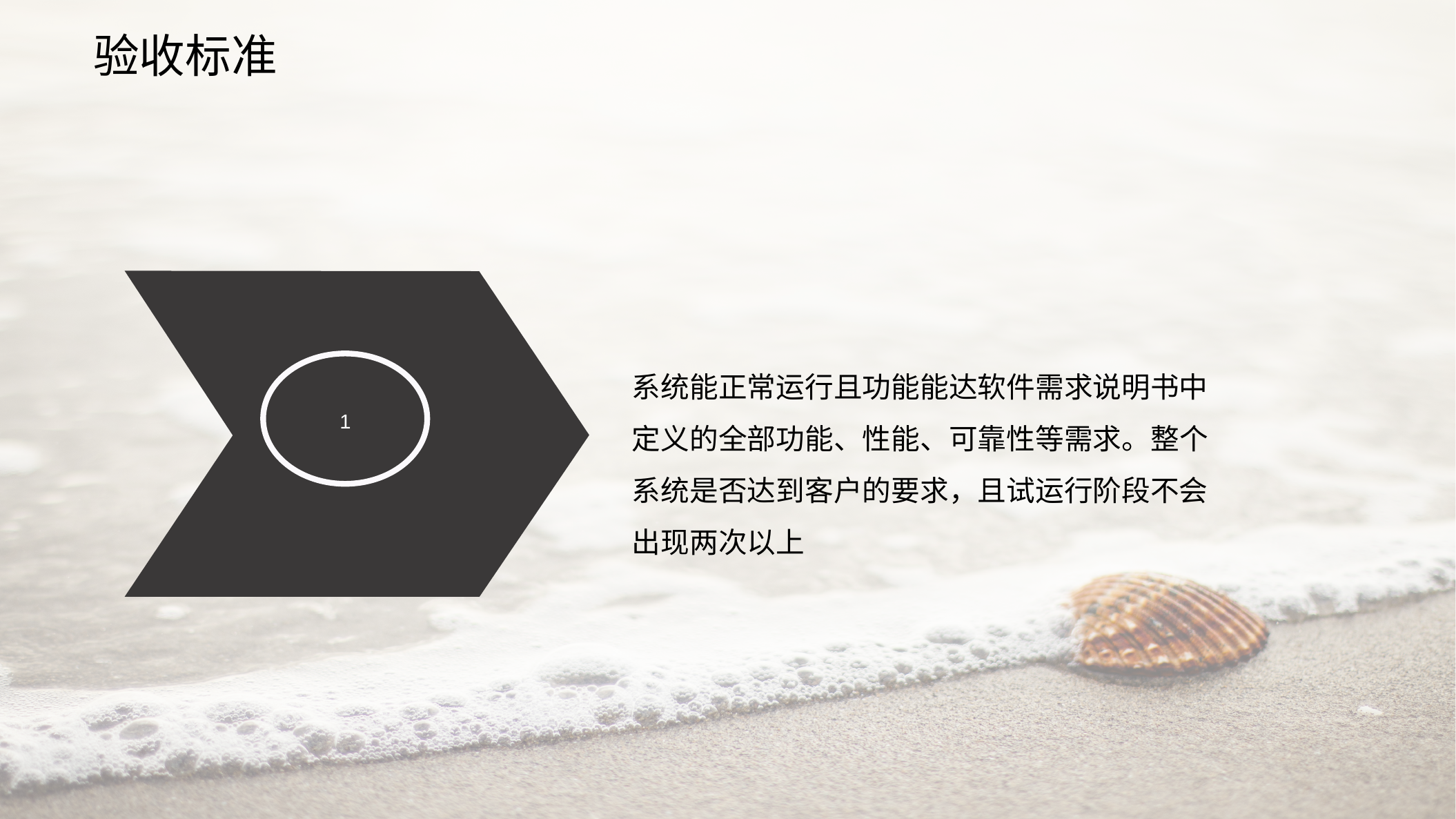

验收标准

系统能正常运行且功能能达软件需求说明书中定义的全部功能、性能、可靠性等需求。整个系统是否达到客户的要求，且试运行阶段不会出现两次以上

1